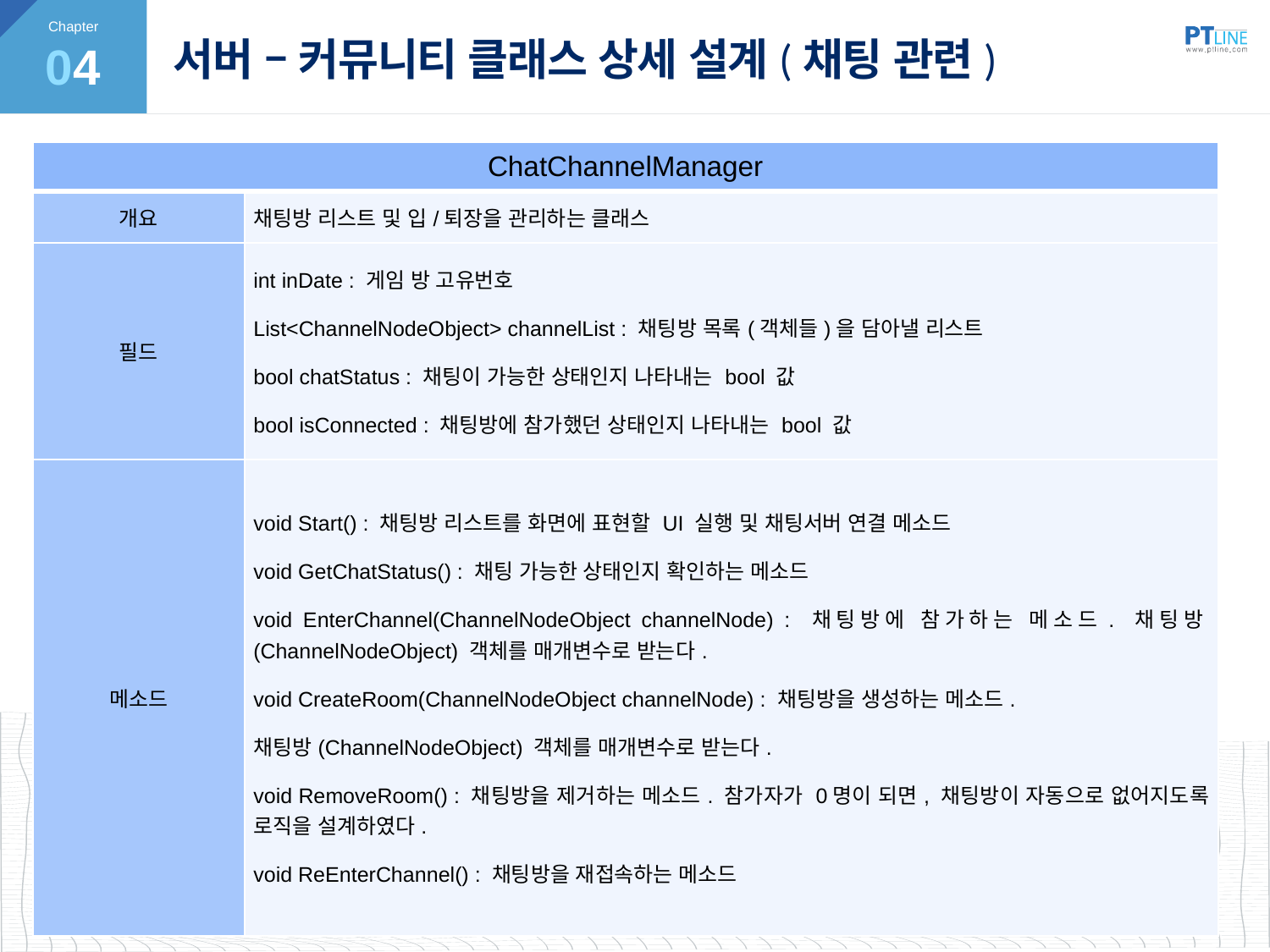

04
# 서버 – 커뮤니티 클래스 상세 설계(채팅 관련)
| ChatChannelManager |  |
| --- | --- |
| 개요 | 채팅방 리스트 및 입/퇴장을 관리하는 클래스 |
| 필드 | int inDate : 게임 방 고유번호 List<ChannelNodeObject> channelList : 채팅방 목록(객체들)을 담아낼 리스트 bool chatStatus : 채팅이 가능한 상태인지 나타내는 bool 값 bool isConnected : 채팅방에 참가했던 상태인지 나타내는 bool 값 |
| 메소드 | void Start() : 채팅방 리스트를 화면에 표현할 UI 실행 및 채팅서버 연결 메소드 void GetChatStatus() : 채팅 가능한 상태인지 확인하는 메소드 void EnterChannel(ChannelNodeObject channelNode) : 채팅방에 참가하는 메소드. 채팅방(ChannelNodeObject) 객체를 매개변수로 받는다. void CreateRoom(ChannelNodeObject channelNode) : 채팅방을 생성하는 메소드. 채팅방(ChannelNodeObject) 객체를 매개변수로 받는다. void RemoveRoom() : 채팅방을 제거하는 메소드. 참가자가 0명이 되면, 채팅방이 자동으로 없어지도록 로직을 설계하였다. void ReEnterChannel() : 채팅방을 재접속하는 메소드 |